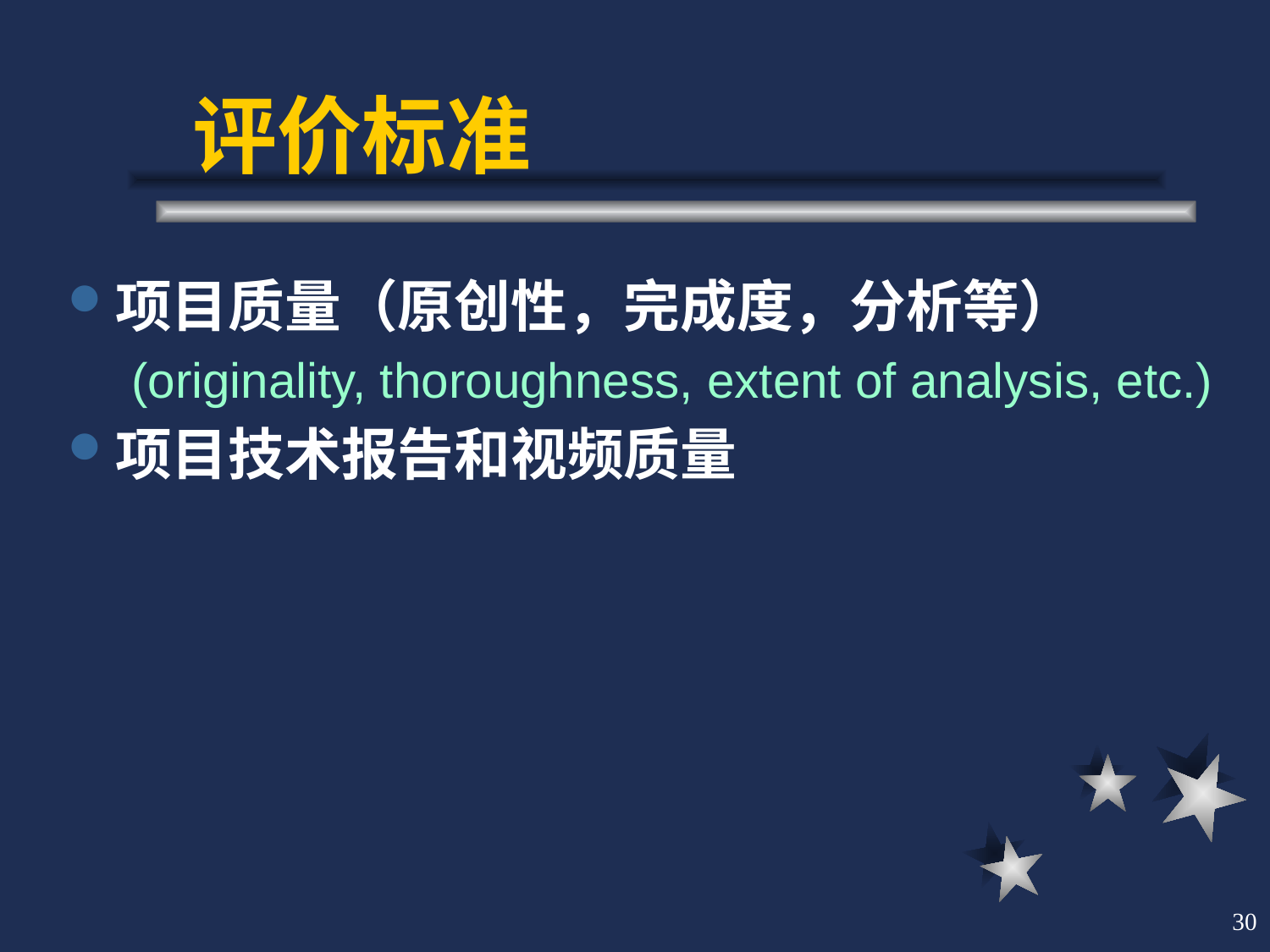

# 评价标准
项目质量（原创性，完成度，分析等）
(originality, thoroughness, extent of analysis, etc.)
项目技术报告和视频质量
30